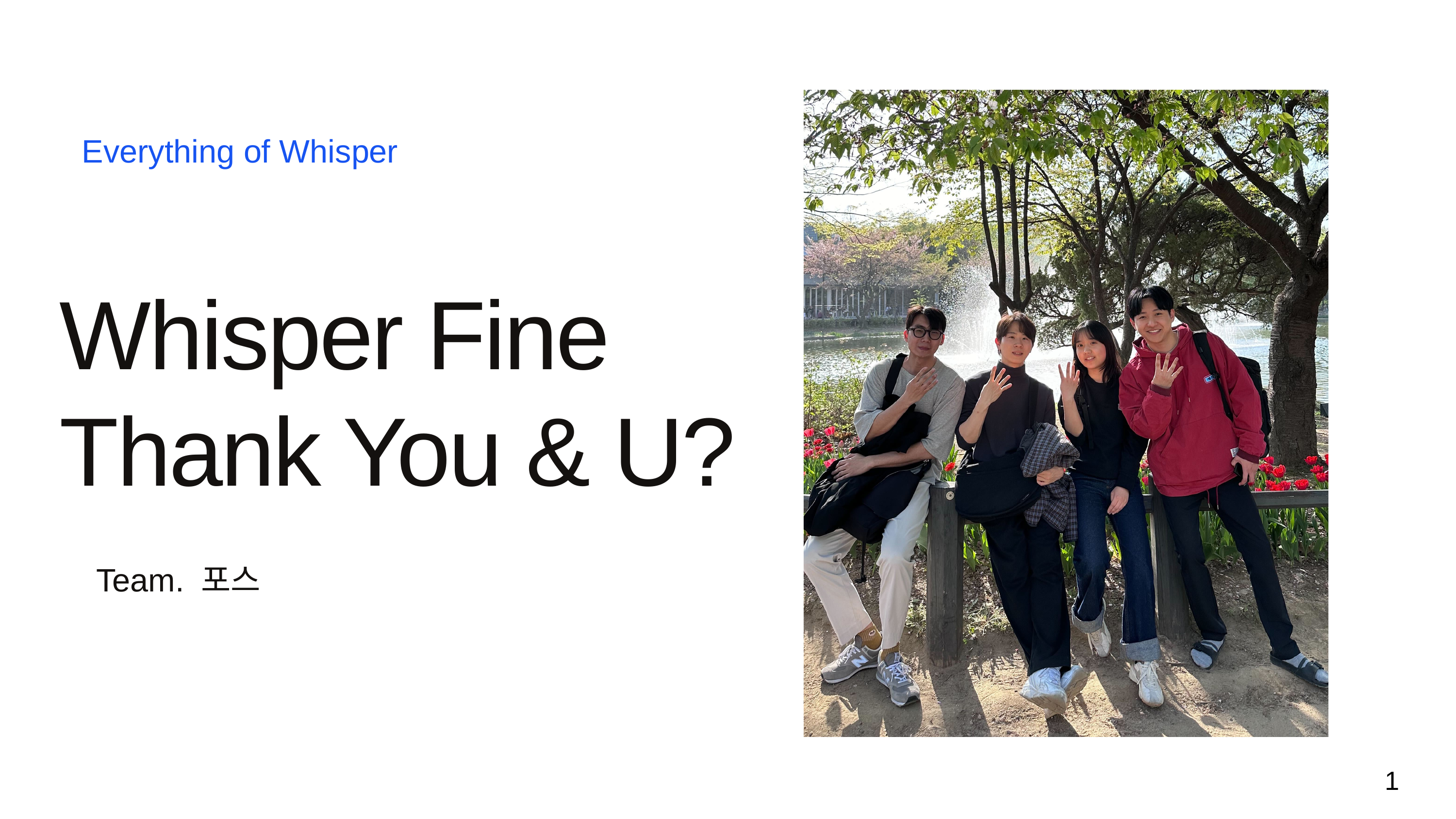

Everything of Whisper
Whisper Fine Thank You & U?
Team. 포스
1